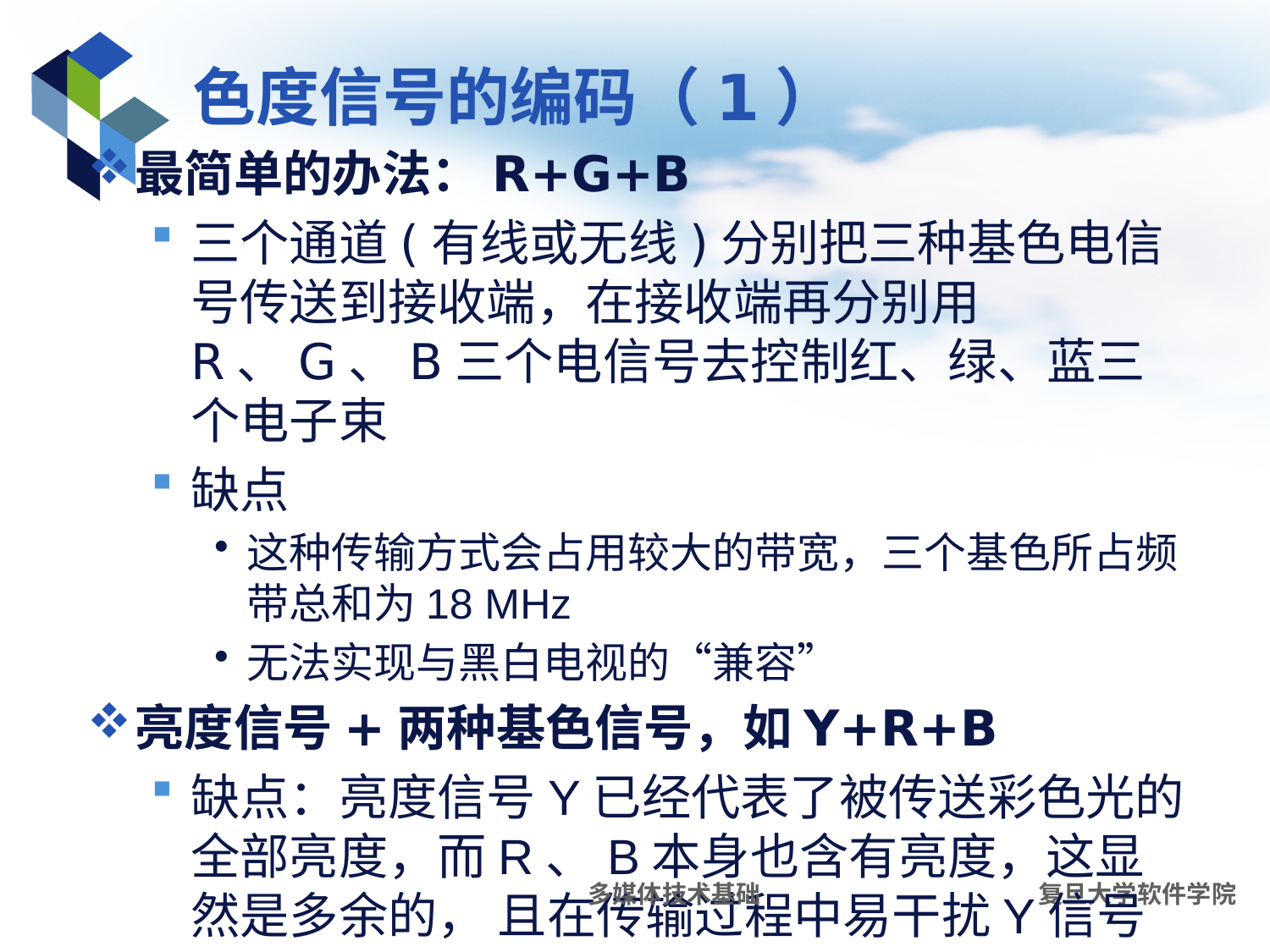

# 色度信号的编码（1）
最简单的办法：R+G+B
三个通道(有线或无线)分别把三种基色电信号传送到接收端，在接收端再分别用R、G、B三个电信号去控制红、绿、蓝三个电子束
缺点
这种传输方式会占用较大的带宽，三个基色所占频带总和为18 MHz
无法实现与黑白电视的“兼容”
亮度信号+两种基色信号，如Y+R+B
缺点：亮度信号Y已经代表了被传送彩色光的全部亮度，而R、B本身也含有亮度，这显然是多余的， 且在传输过程中易干扰Y信号
多媒体技术基础